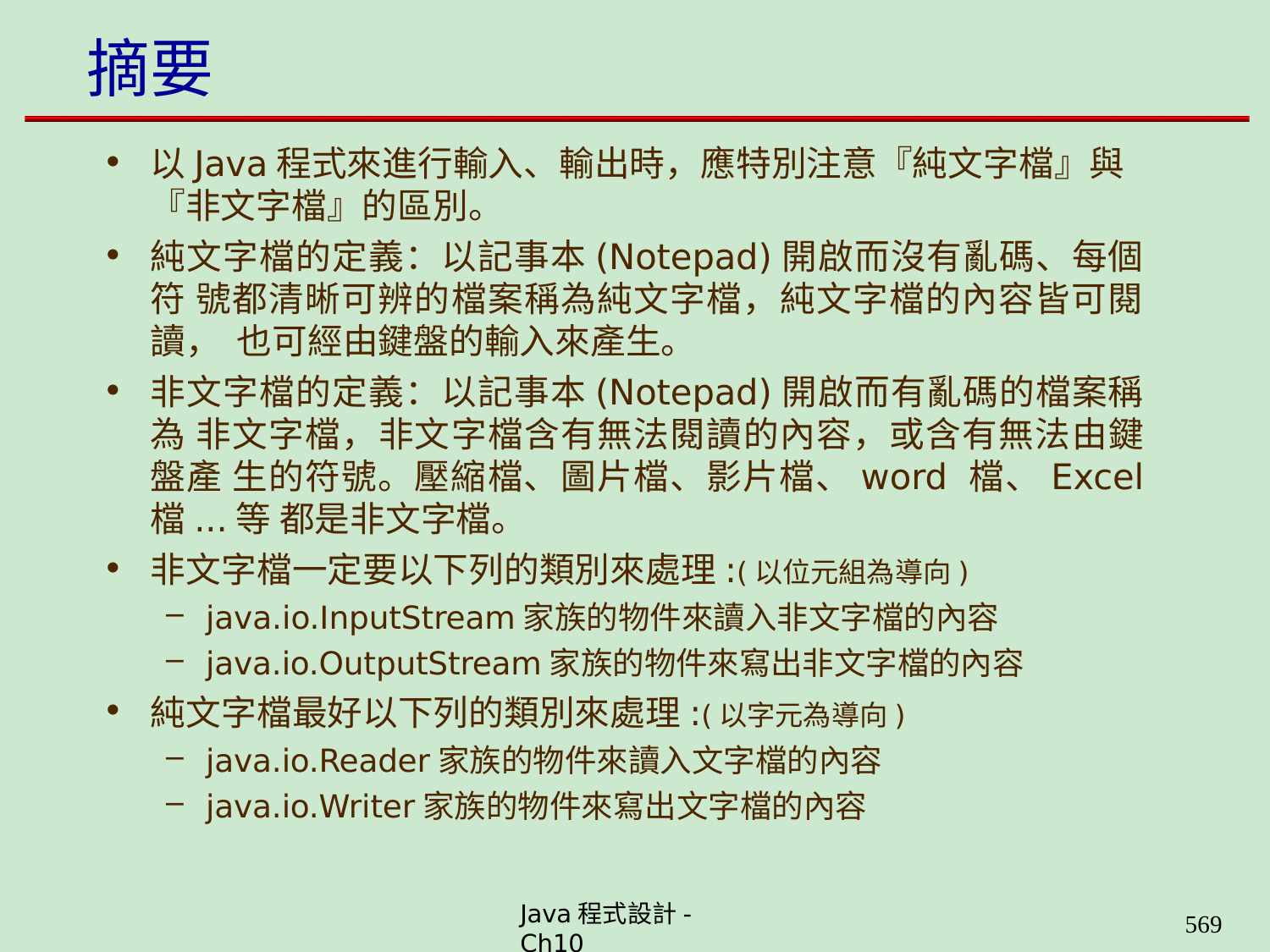

# 摘要
以Java程式來進行輸入、輸出時，應特別注意『純文字檔』與
『非文字檔』的區別。
純文字檔的定義：以記事本(Notepad)開啟而沒有亂碼、每個符 號都清晰可辨的檔案稱為純文字檔，純文字檔的內容皆可閱讀，  也可經由鍵盤的輸入來產生。
非文字檔的定義：以記事本(Notepad)開啟而有亂碼的檔案稱為 非文字檔，非文字檔含有無法閱讀的內容，或含有無法由鍵盤產 生的符號。壓縮檔、圖片檔、影片檔、word 檔、Excel 檔...等 都是非文字檔。
非文字檔一定要以下列的類別來處理:(以位元組為導向)
java.io.InputStream家族的物件來讀入非文字檔的內容
java.io.OutputStream家族的物件來寫出非文字檔的內容
純文字檔最好以下列的類別來處理:(以字元為導向)
java.io.Reader家族的物件來讀入文字檔的內容
java.io.Writer家族的物件來寫出文字檔的內容
Java程式設計-Ch10
569